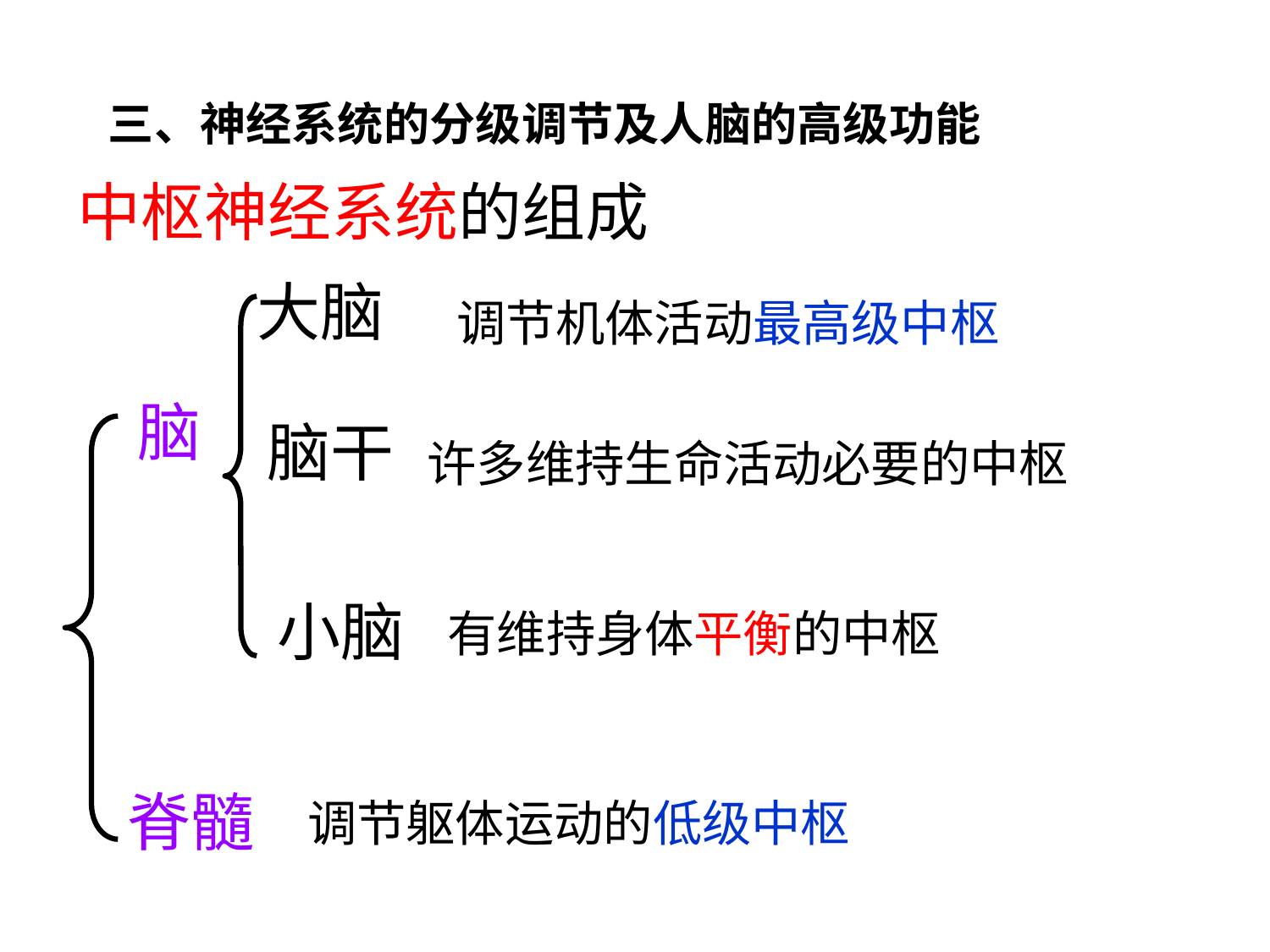

三、神经系统的分级调节及人脑的高级功能
中枢神经系统的组成
大脑
调节机体活动最高级中枢

脑
脑干

许多维持生命活动必要的中枢
小脑
有维持身体平衡的中枢
脊髓
调节躯体运动的低级中枢